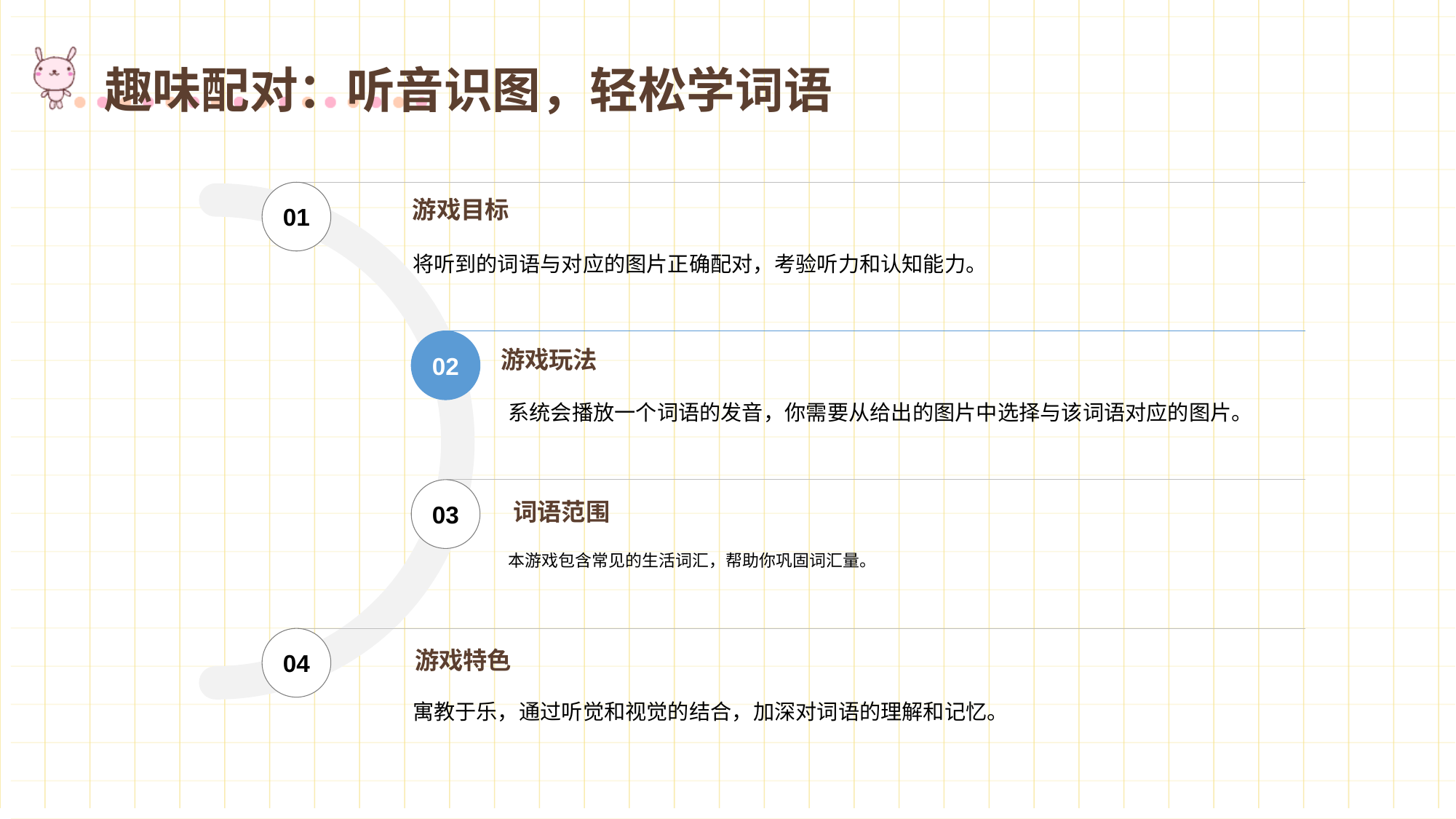

趣味配对：听音识图，轻松学词语
01

游戏目标
将听到的词语与对应的图片正确配对，考验听力和认知能力。
02
游戏玩法
系统会播放一个词语的发音，你需要从给出的图片中选择与该词语对应的图片。
03
词语范围
本游戏包含常见的生活词汇，帮助你巩固词汇量。
04
游戏特色
寓教于乐，通过听觉和视觉的结合，加深对词语的理解和记忆。